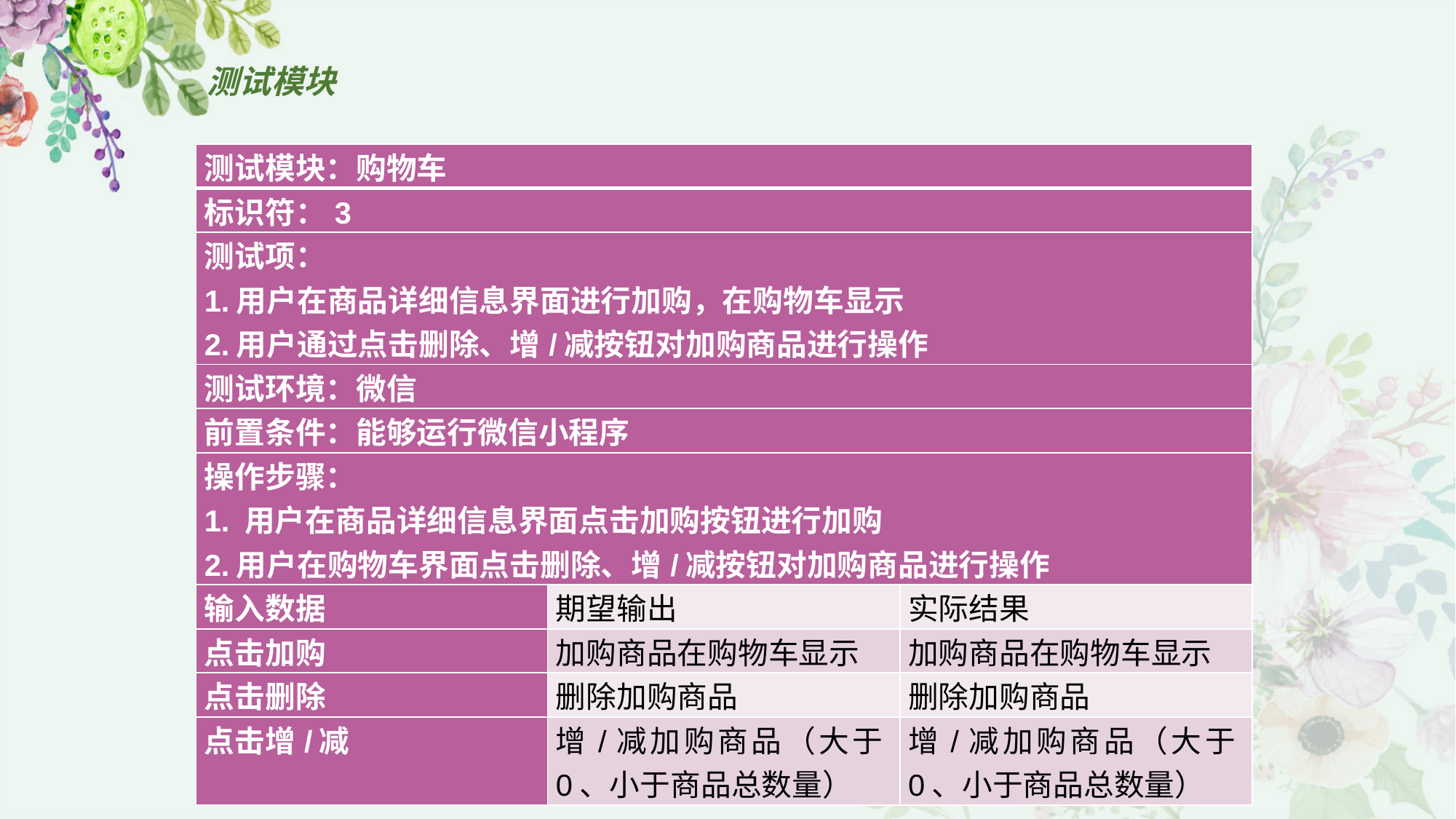

# 测试模块
| 测试模块：购物车 |  |  |
| --- | --- | --- |
| 标识符：3 |  |  |
| 测试项： 1.用户在商品详细信息界面进行加购，在购物车显示 2.用户通过点击删除、增/减按钮对加购商品进行操作 |  |  |
| 测试环境：微信 |  |  |
| 前置条件：能够运行微信小程序 |  |  |
| 操作步骤： 1. 用户在商品详细信息界面点击加购按钮进行加购 2.用户在购物车界面点击删除、增/减按钮对加购商品进行操作 |  |  |
| 输入数据 | 期望输出 | 实际结果 |
| 点击加购 | 加购商品在购物车显示 | 加购商品在购物车显示 |
| 点击删除 | 删除加购商品 | 删除加购商品 |
| 点击增/减 | 增/减加购商品（大于0、小于商品总数量） | 增/减加购商品（大于0、小于商品总数量） |